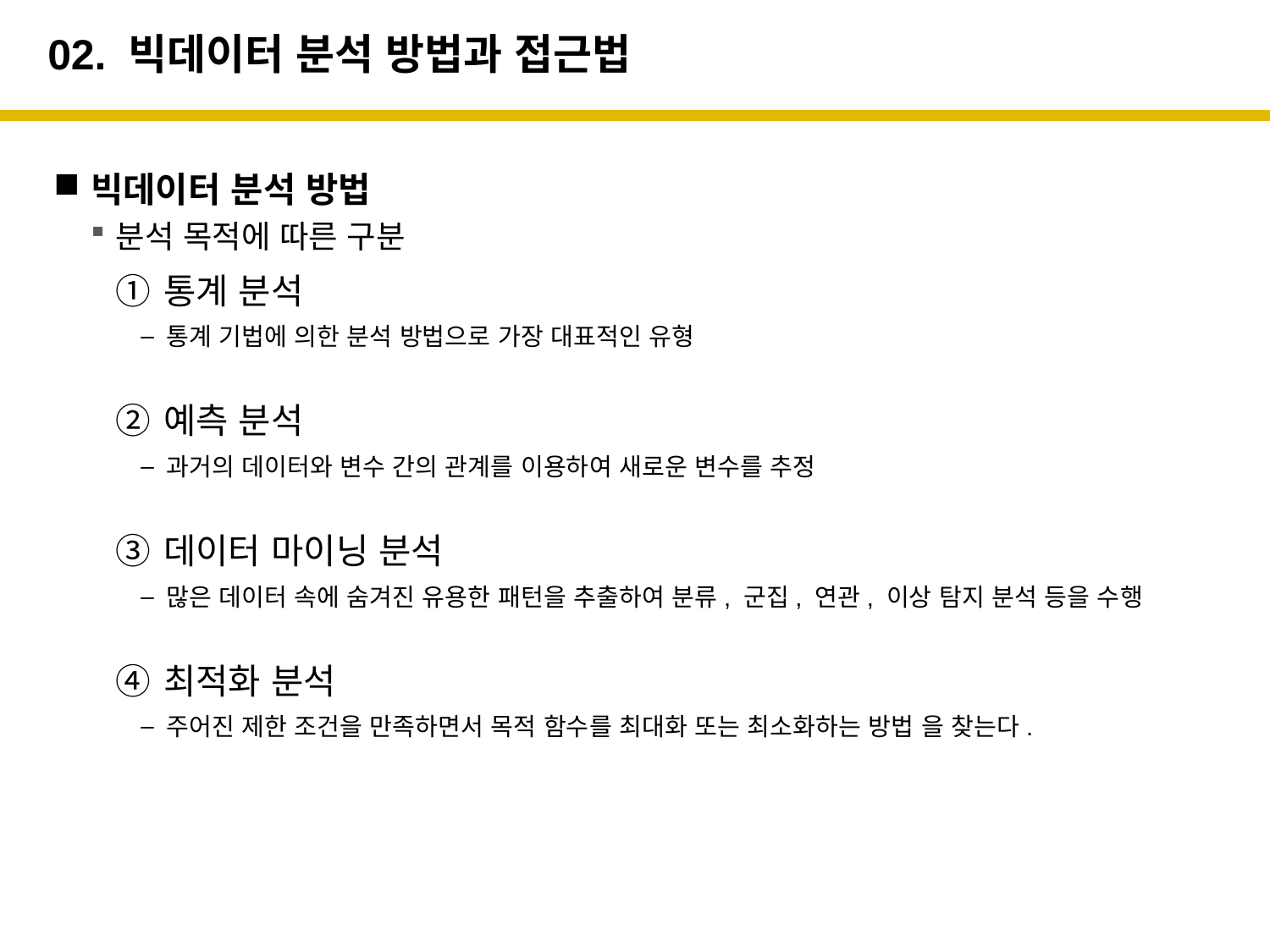

# 02. 빅데이터 분석 방법과 접근법
빅데이터 분석 방법
분석 목적에 따른 구분
통계 분석
통계 기법에 의한 분석 방법으로 가장 대표적인 유형

예측 분석
과거의 데이터와 변수 간의 관계를 이용하여 새로운 변수를 추정

데이터 마이닝 분석
많은 데이터 속에 숨겨진 유용한 패턴을 추출하여 분류, 군집, 연관, 이상 탐지 분석 등을 수행

최적화 분석
주어진 제한 조건을 만족하면서 목적 함수를 최대화 또는 최소화하는 방법 을 찾는다.